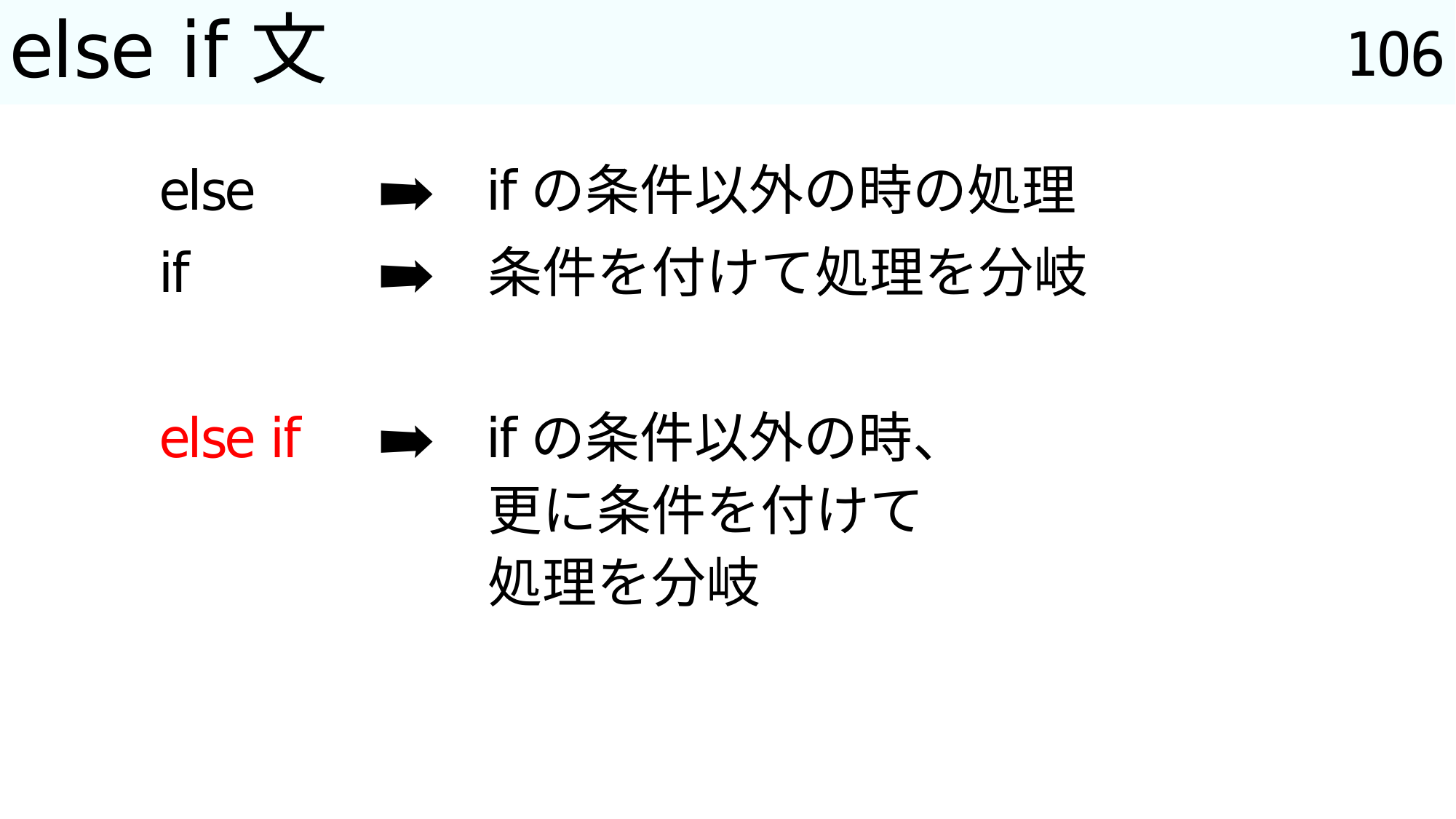

106
# else if文
else		➡	ifの条件以外の時の処理
if		➡	条件を付けて処理を分岐

else if	➡	ifの条件以外の時、
			更に条件を付けて
			処理を分岐